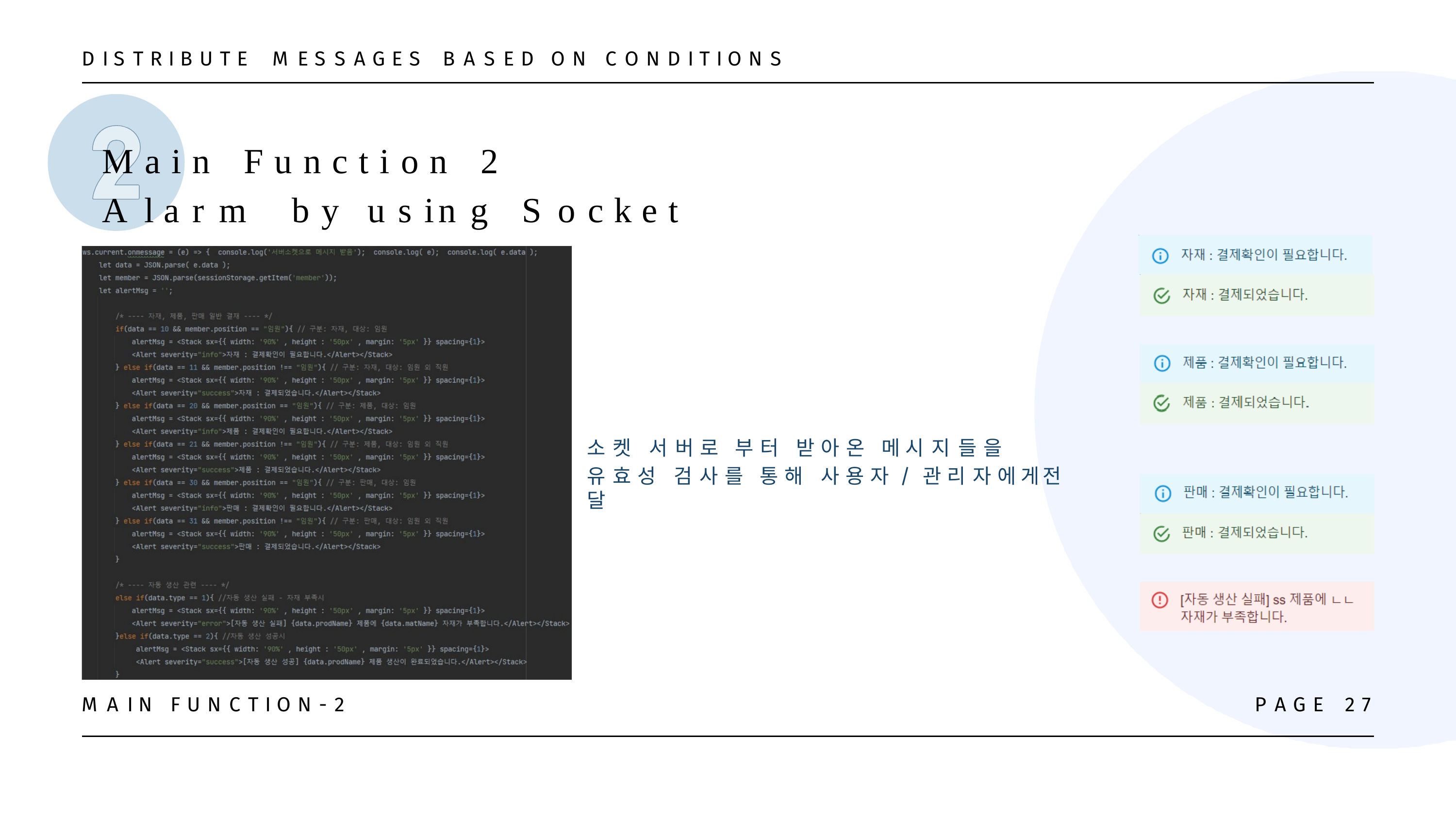

D I S T R I B U T E	M E S S A G E S	B A S E D	O N	C O N D I T I O N S

# Main	Function	2  Alarm	by	using	Socket
소 켓	서 버 로	부 터	받 아 온	메 시 지 들 을
유 효 성	검 사 를	통 해	사 용 자 /  관 리 자 에 게	전 달
M A I N
F U N C T I O N - 2
P A G E	2 7